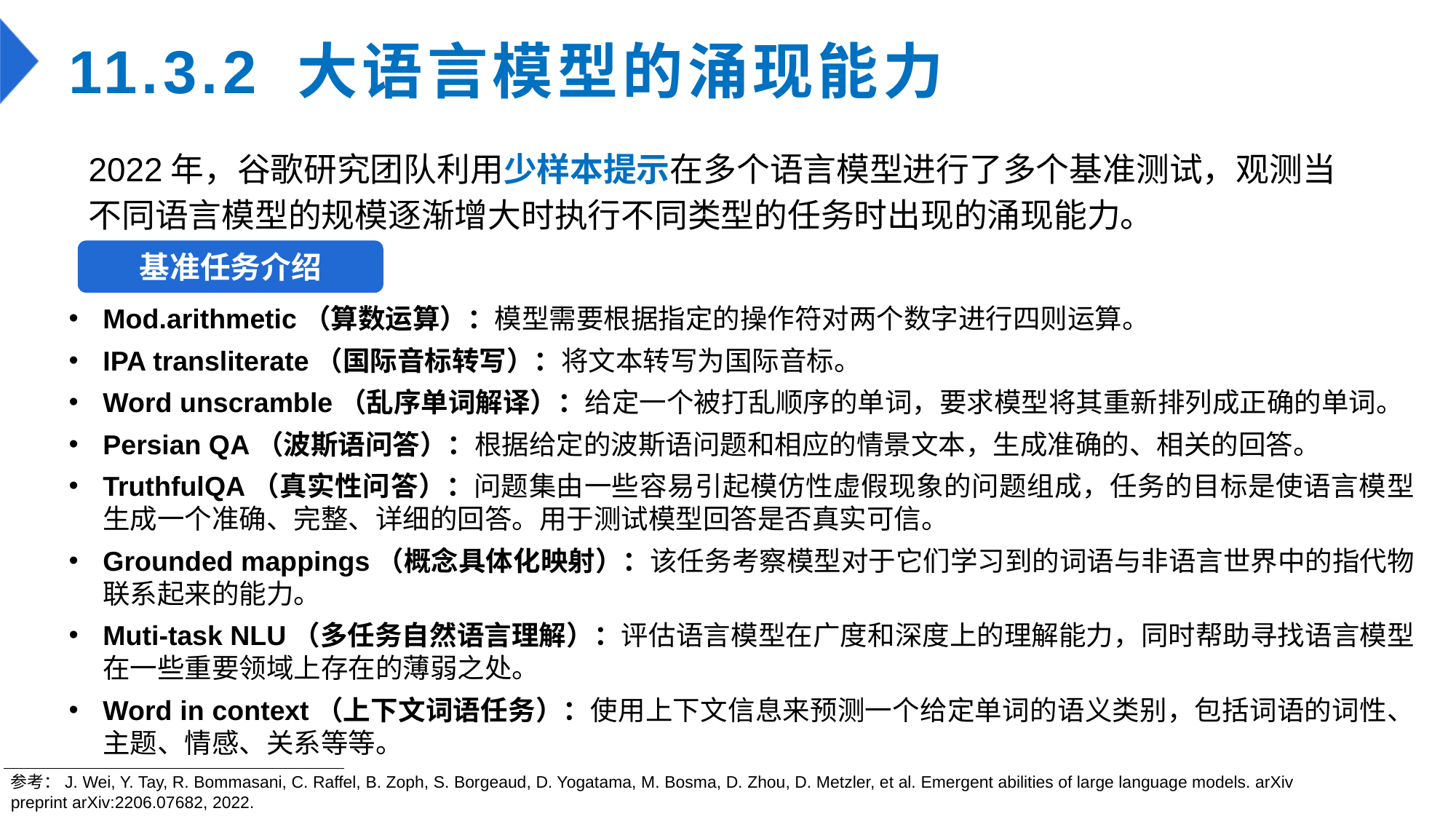

# 11.3.2 大语言模型的涌现能力
2022年，谷歌研究团队利用少样本提示在多个语言模型进行了多个基准测试，观测当不同语言模型的规模逐渐增大时执行不同类型的任务时出现的涌现能力。
基准任务介绍
Mod.arithmetic（算数运算）：模型需要根据指定的操作符对两个数字进行四则运算。
IPA transliterate（国际音标转写）：将文本转写为国际音标。
Word unscramble（乱序单词解译）：给定一个被打乱顺序的单词，要求模型将其重新排列成正确的单词。
Persian QA（波斯语问答）：根据给定的波斯语问题和相应的情景文本，生成准确的、相关的回答。
TruthfulQA（真实性问答）：问题集由一些容易引起模仿性虚假现象的问题组成，任务的目标是使语言模型生成一个准确、完整、详细的回答。用于测试模型回答是否真实可信。
Grounded mappings（概念具体化映射）：该任务考察模型对于它们学习到的词语与非语言世界中的指代物联系起来的能力。
Muti-task NLU（多任务自然语言理解）：评估语言模型在广度和深度上的理解能力，同时帮助寻找语言模型在一些重要领域上存在的薄弱之处。
Word in context（上下文词语任务）：使用上下文信息来预测一个给定单词的语义类别，包括词语的词性、主题、情感、关系等等。
参考：J. Wei, Y. Tay, R. Bommasani, C. Raffel, B. Zoph, S. Borgeaud, D. Yogatama, M. Bosma, D. Zhou, D. Metzler, et al. Emergent abilities of large language models. arXiv preprint arXiv:2206.07682, 2022.